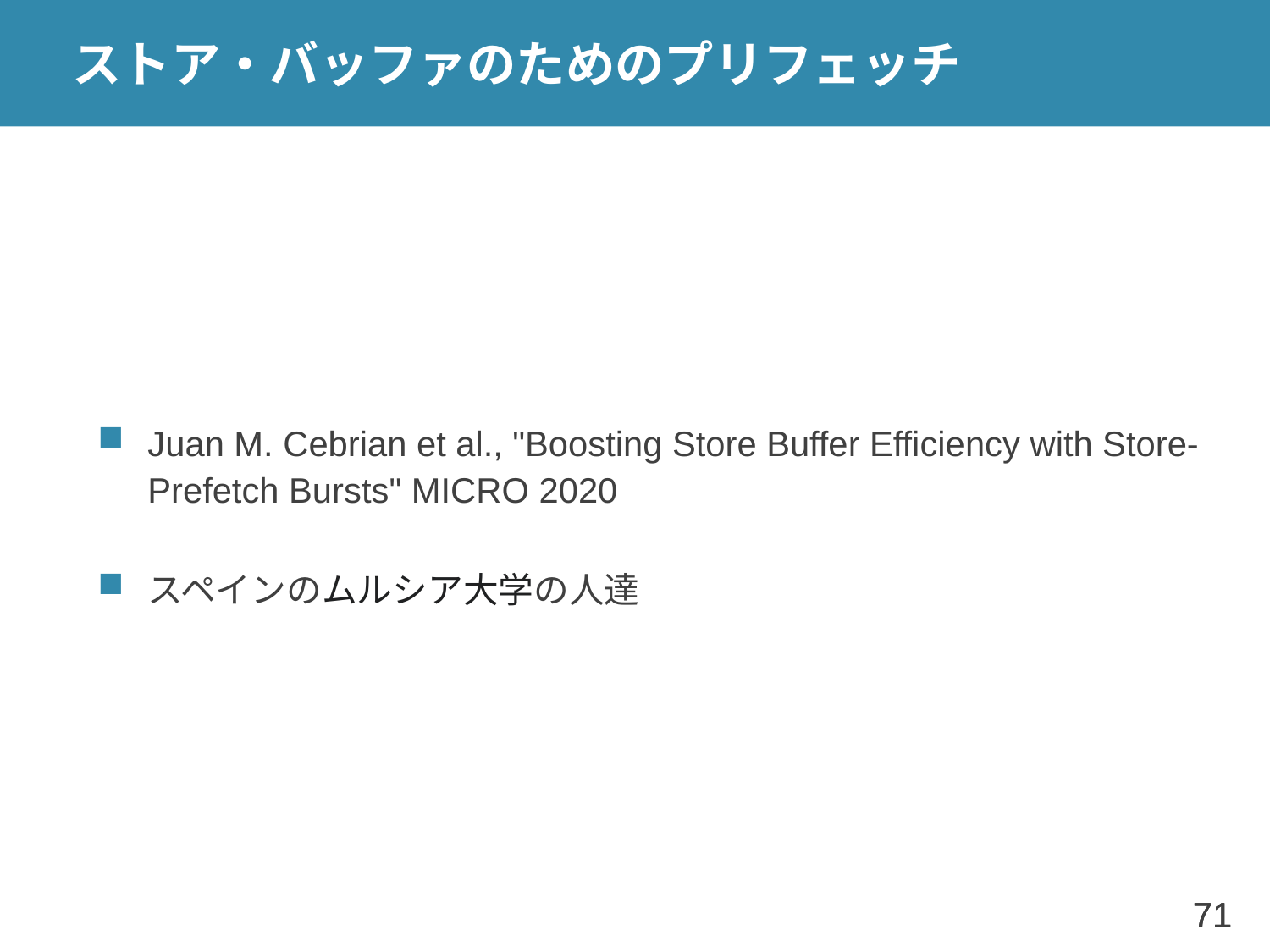

# ストア・バッファのためのプリフェッチ
Juan M. Cebrian et al., "Boosting Store Buffer Efficiency with Store-Prefetch Bursts" MICRO 2020
スペインのムルシア大学の人達